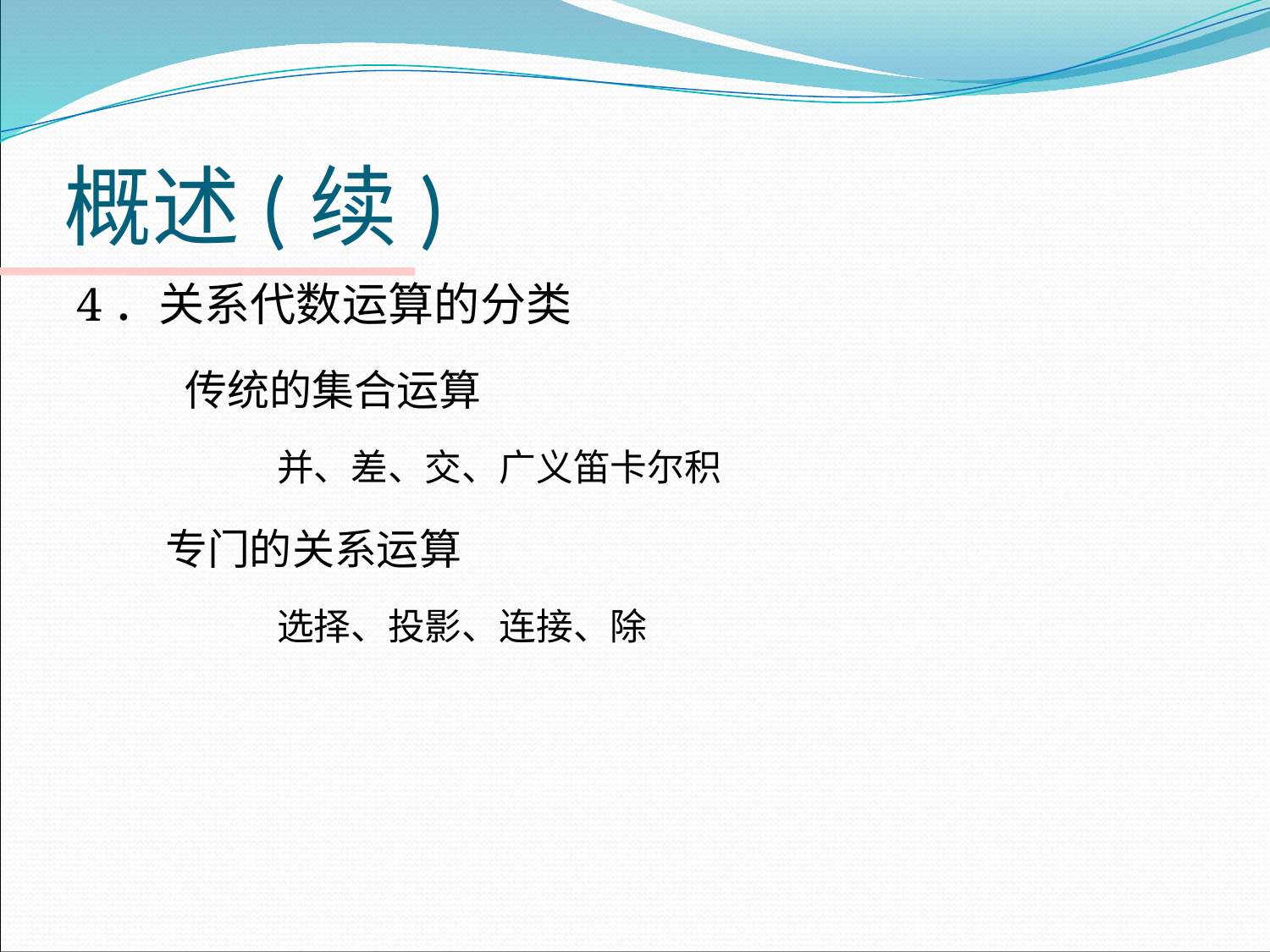

# 概述(续)
4．关系代数运算的分类
	 传统的集合运算
            并、差、交、广义笛卡尔积
	专门的关系运算
            选择、投影、连接、除

159